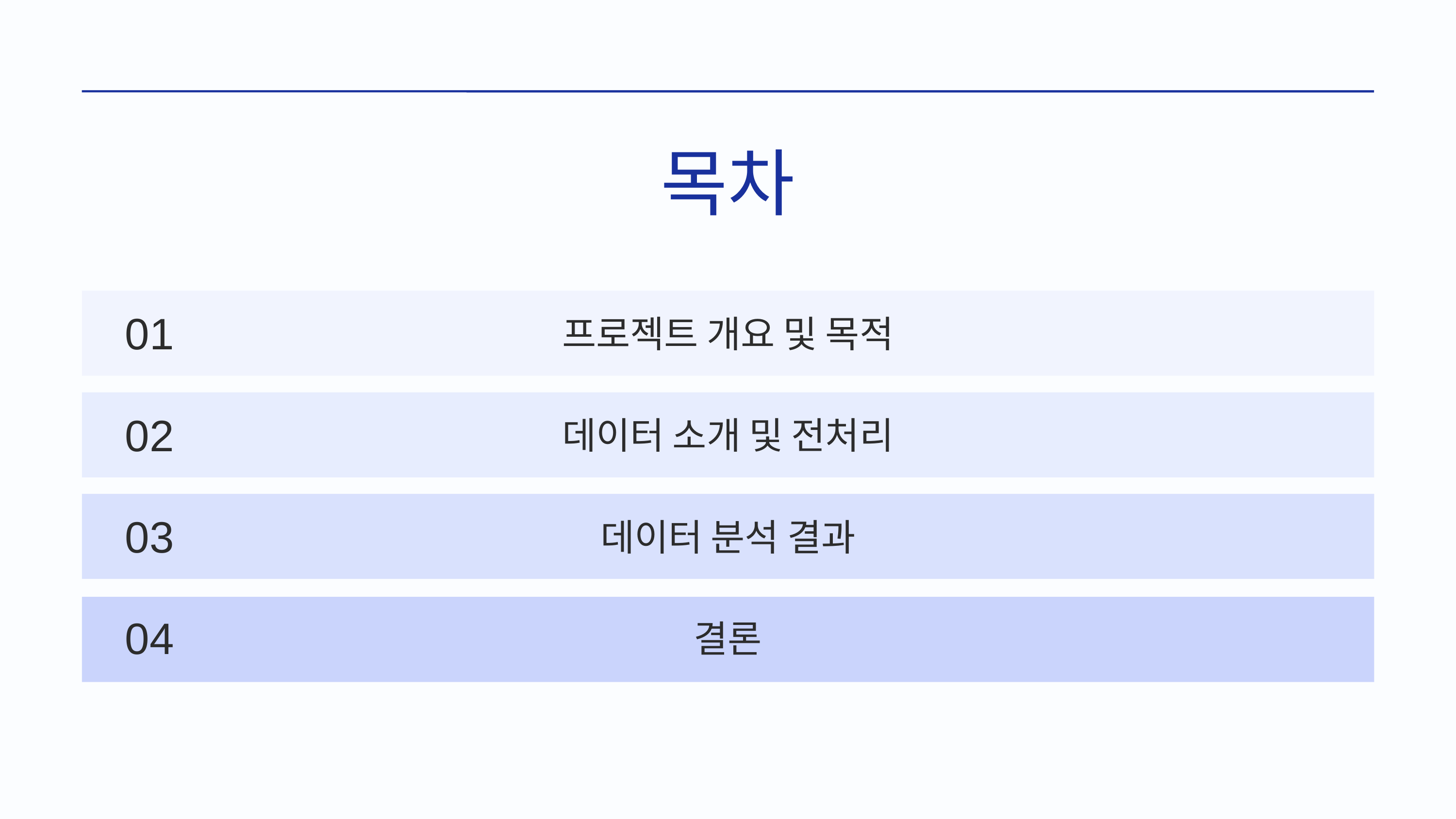

목차

01
프로젝트 개요 및 목적

02
데이터 소개 및 전처리

03
데이터 분석 결과

04
결론